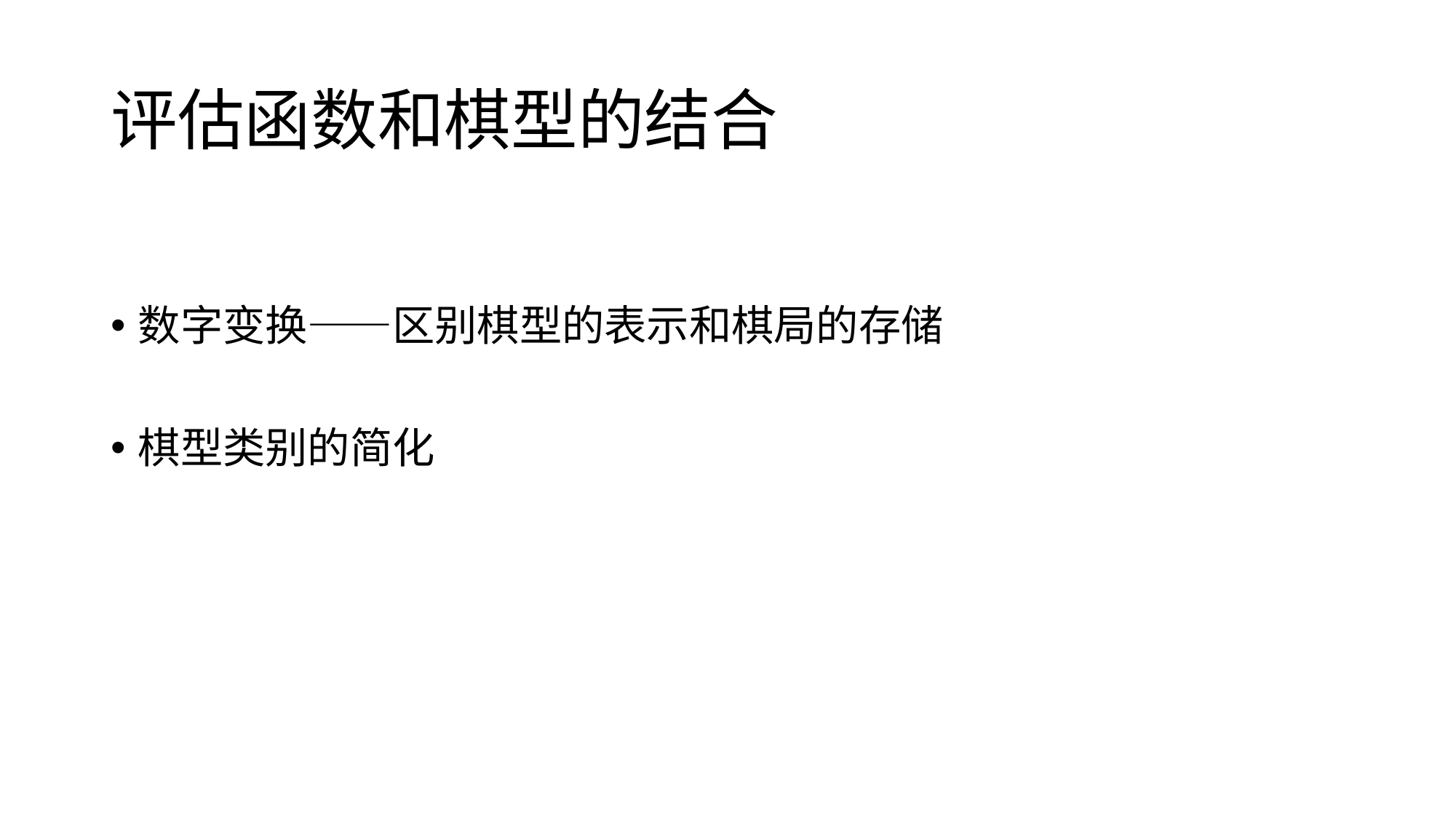

# 评估函数和棋型的结合
数字变换——区别棋型的表示和棋局的存储

棋型类别的简化